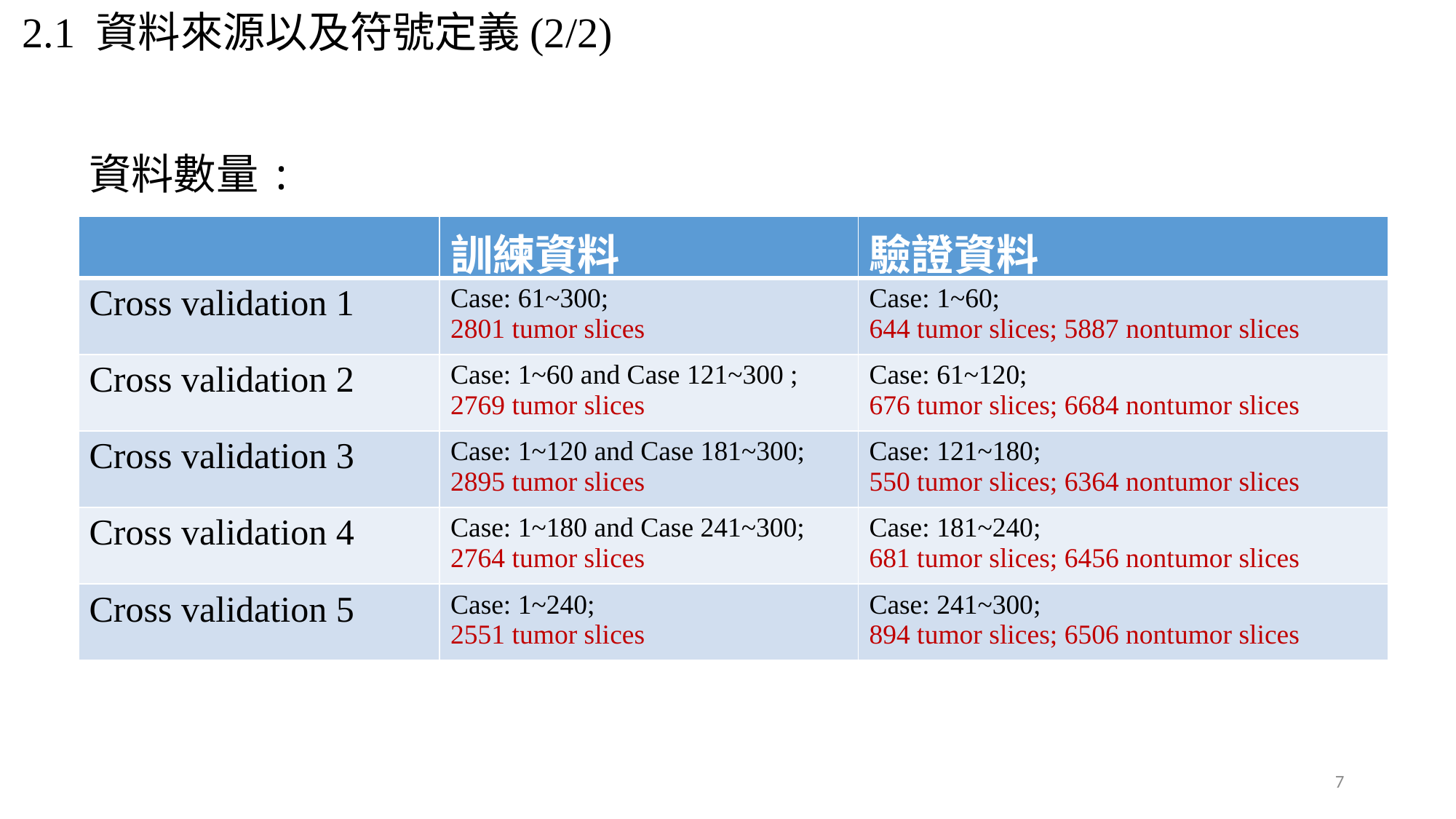

2.1 資料來源以及符號定義(2/2)
資料數量:
|  | 訓練資料 | 驗證資料 |
| --- | --- | --- |
| Cross validation 1 | Case: 61~300; 2801 tumor slices | Case: 1~60; 644 tumor slices; 5887 nontumor slices |
| Cross validation 2 | Case: 1~60 and Case 121~300 ; 2769 tumor slices | Case: 61~120; 676 tumor slices; 6684 nontumor slices |
| Cross validation 3 | Case: 1~120 and Case 181~300; 2895 tumor slices | Case: 121~180; 550 tumor slices; 6364 nontumor slices |
| Cross validation 4 | Case: 1~180 and Case 241~300; 2764 tumor slices | Case: 181~240; 681 tumor slices; 6456 nontumor slices |
| Cross validation 5 | Case: 1~240; 2551 tumor slices | Case: 241~300; 894 tumor slices; 6506 nontumor slices |
7